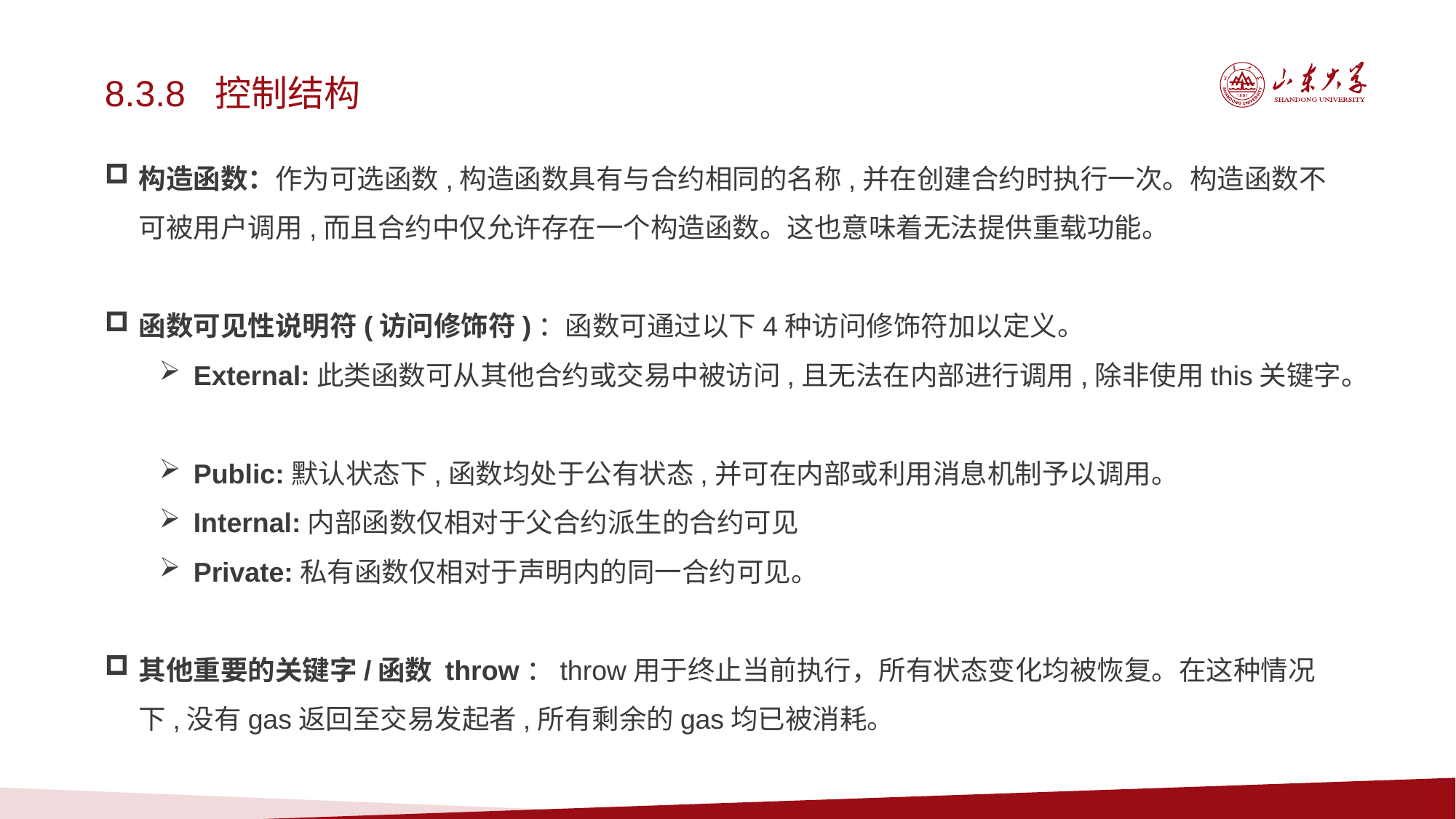

8.3.8  控制结构
构造函数：作为可选函数,构造函数具有与合约相同的名称,并在创建合约时执行一次。构造函数不可被用户调用,而且合约中仅允许存在一个构造函数。这也意味着无法提供重载功能。

函数可见性说明符(访问修饰符)：函数可通过以下4种访问修饰符加以定义。
External:此类函数可从其他合约或交易中被访问,且无法在内部进行调用,除非使用this关键字。
Public:默认状态下,函数均处于公有状态,并可在内部或利用消息机制予以调用。
Internal:内部函数仅相对于父合约派生的合约可见
Private:私有函数仅相对于声明内的同一合约可见。

其他重要的关键字/函数 throw：throw用于终止当前执行，所有状态变化均被恢复。在这种情况下,没有gas返回至交易发起者,所有剩余的gas均已被消耗。